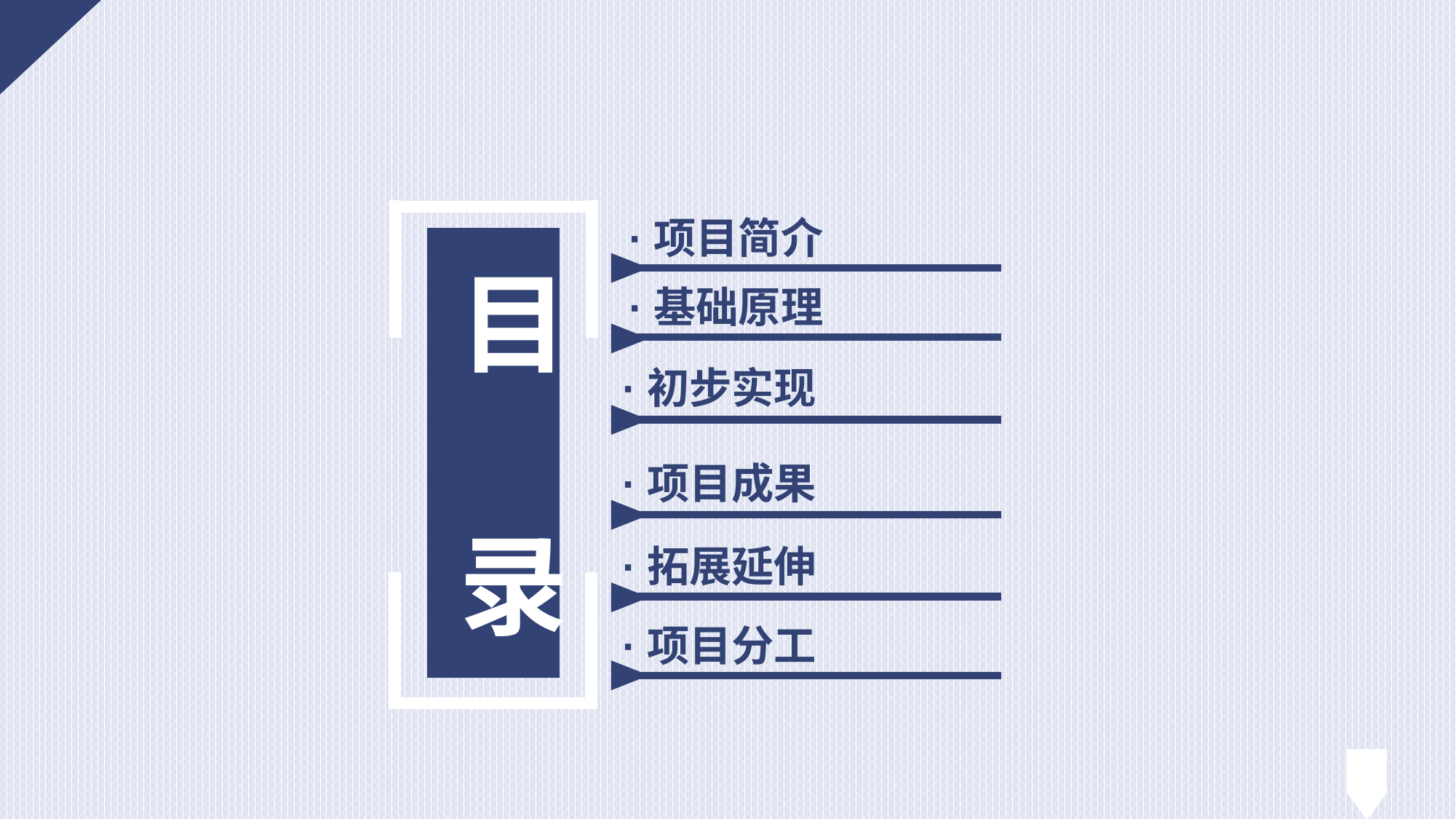

·项目简介

目

录

·基础原理

·初步实现

·项目成果

·拓展延伸

·项目分工

2